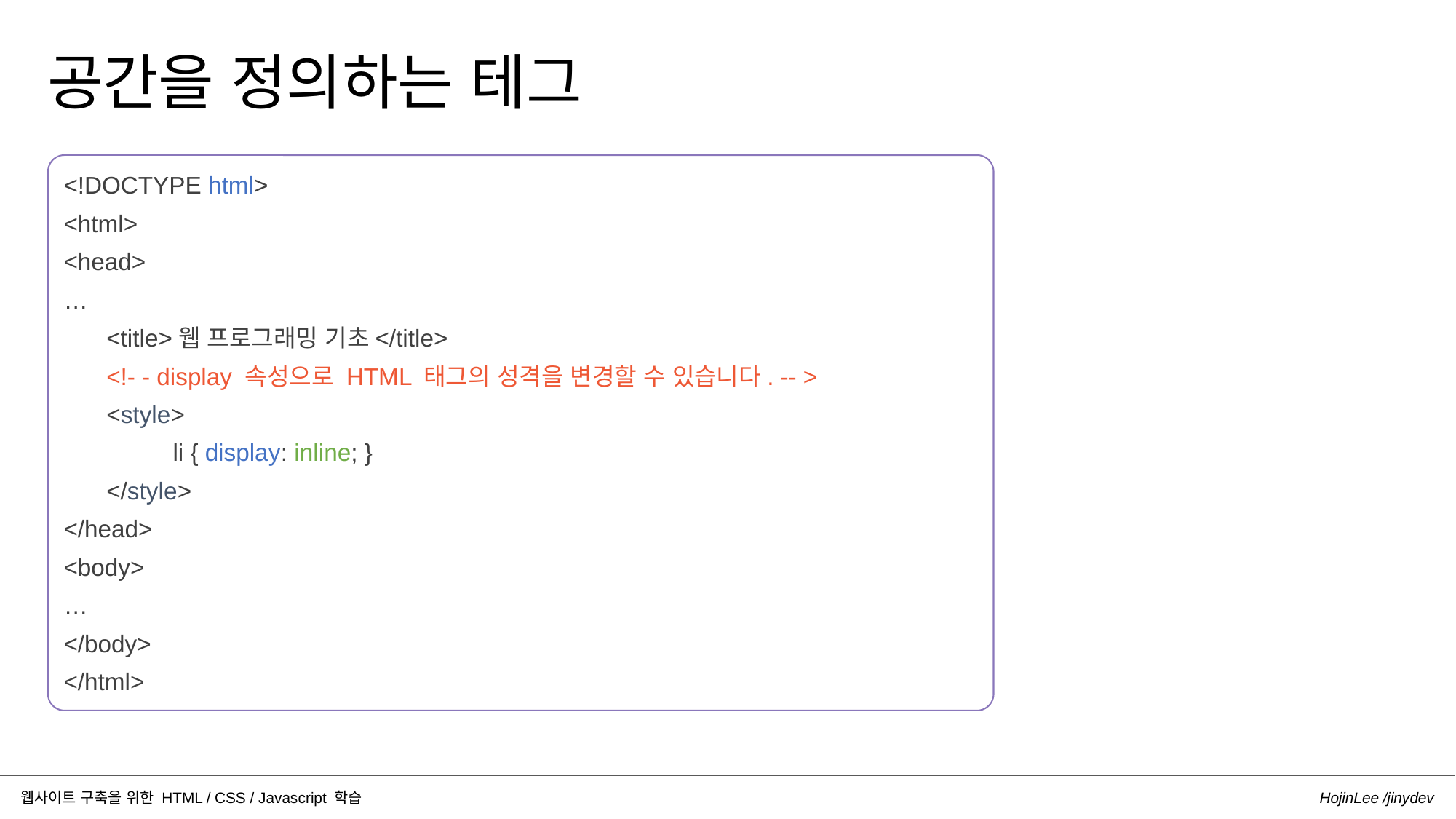

공간을 정의하는 테그
<!DOCTYPE html>
<html>
<head>
…
	<title>웹 프로그래밍 기초</title>
	<!- - display 속성으로 HTML 태그의 성격을 변경할 수 있습니다. -- >
	<style>
		li { display: inline; }
	</style>
</head>
<body>
…
</body>
</html>
HojinLee /jinydev
웹사이트 구축을 위한 HTML / CSS / Javascript 학습